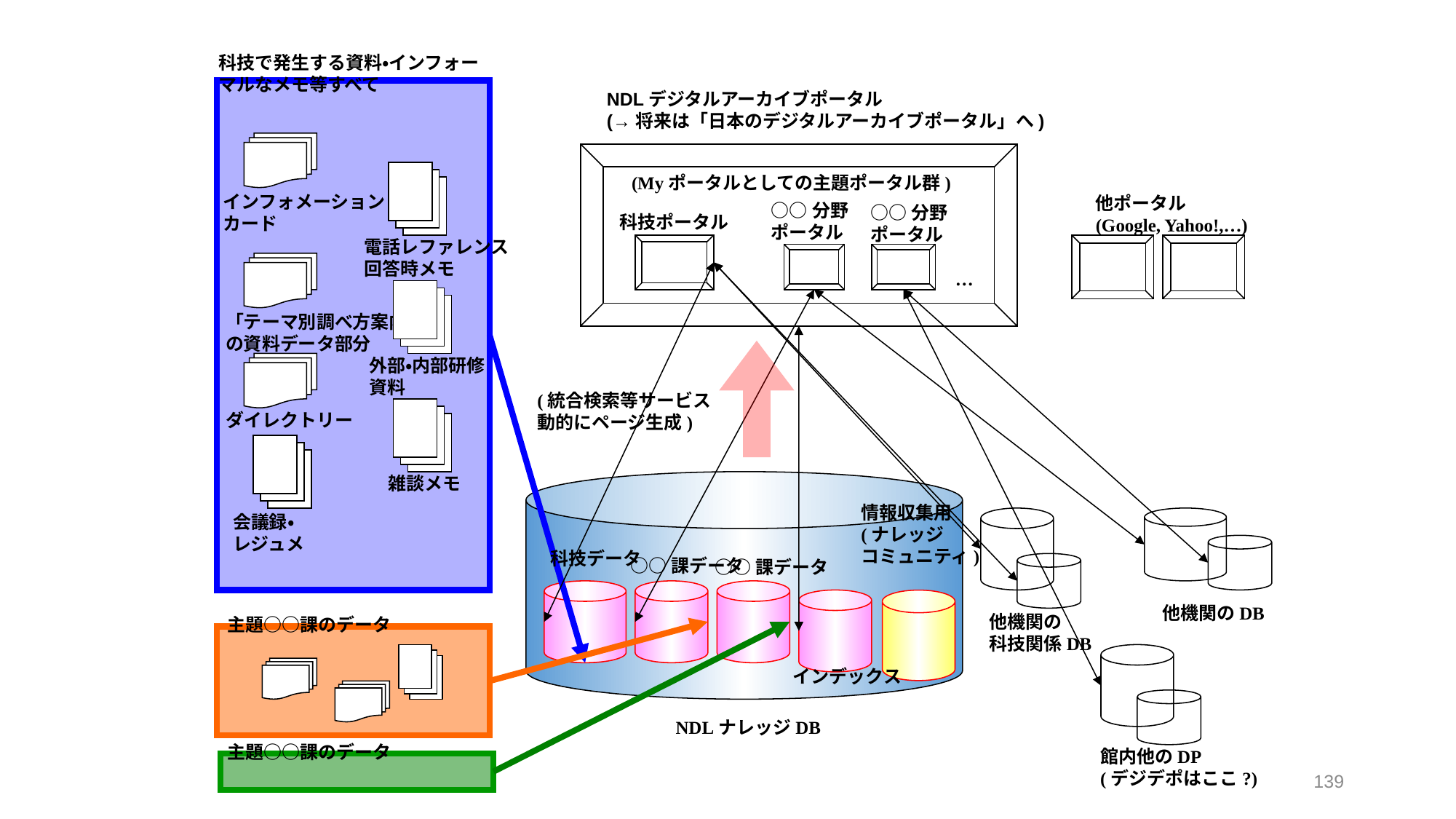

#
科技で発生する資料・インフォーマルなメモ等すべて

NDLデジタルアーカイブポータル
(→将来は「日本のデジタルアーカイブポータル」へ)

(Myポータルとしての主題ポータル群)
インフォメーション
カード
他ポータル
(Google, Yahoo!,…)
○○分野
ポータル
○○分野
ポータル
科技ポータル
電話レファレンス
回答時メモ

…

「テーマ別調べ方案内」
の資料データ部分

外部・内部研修
資料

(統合検索等サービス
動的にページ生成)

ダイレクトリー

雑談メモ

情報収集用
(ナレッジ
コミュニティ)
会議録・
レジュメ

科技データ
○○課データ
○○課データ

他機関のDB
他機関の
科技関係DB
主題○○課のデータ

インデックス

NDLナレッジDB
主題○○課のデータ
館内他のDP
(デジデポはここ?)

139